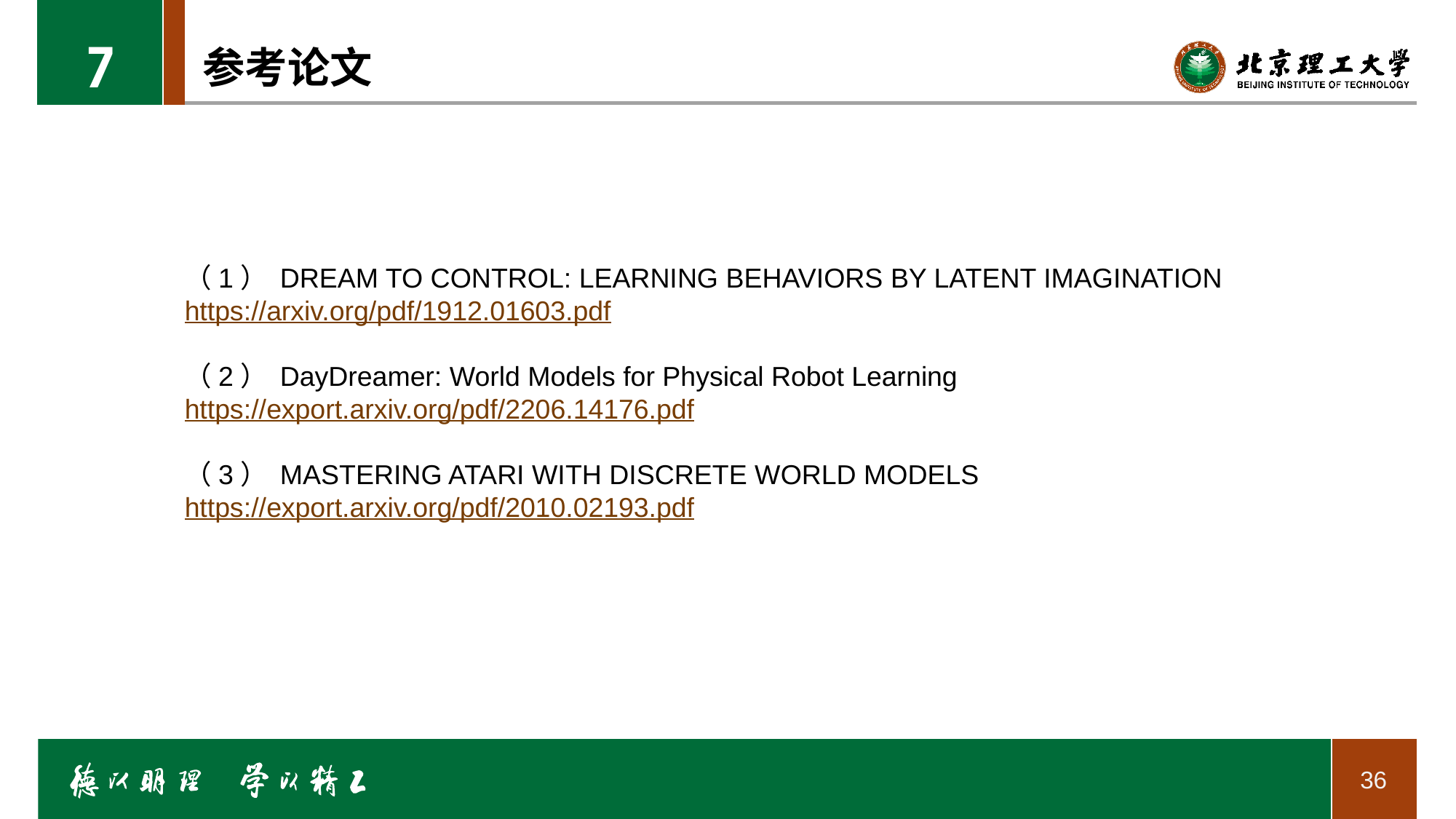

7
# 参考论文
（1） DREAM TO CONTROL: LEARNING BEHAVIORS BY LATENT IMAGINATION
https://arxiv.org/pdf/1912.01603.pdf

（2） DayDreamer: World Models for Physical Robot Learning
https://export.arxiv.org/pdf/2206.14176.pdf

（3） MASTERING ATARI WITH DISCRETE WORLD MODELS
https://export.arxiv.org/pdf/2010.02193.pdf